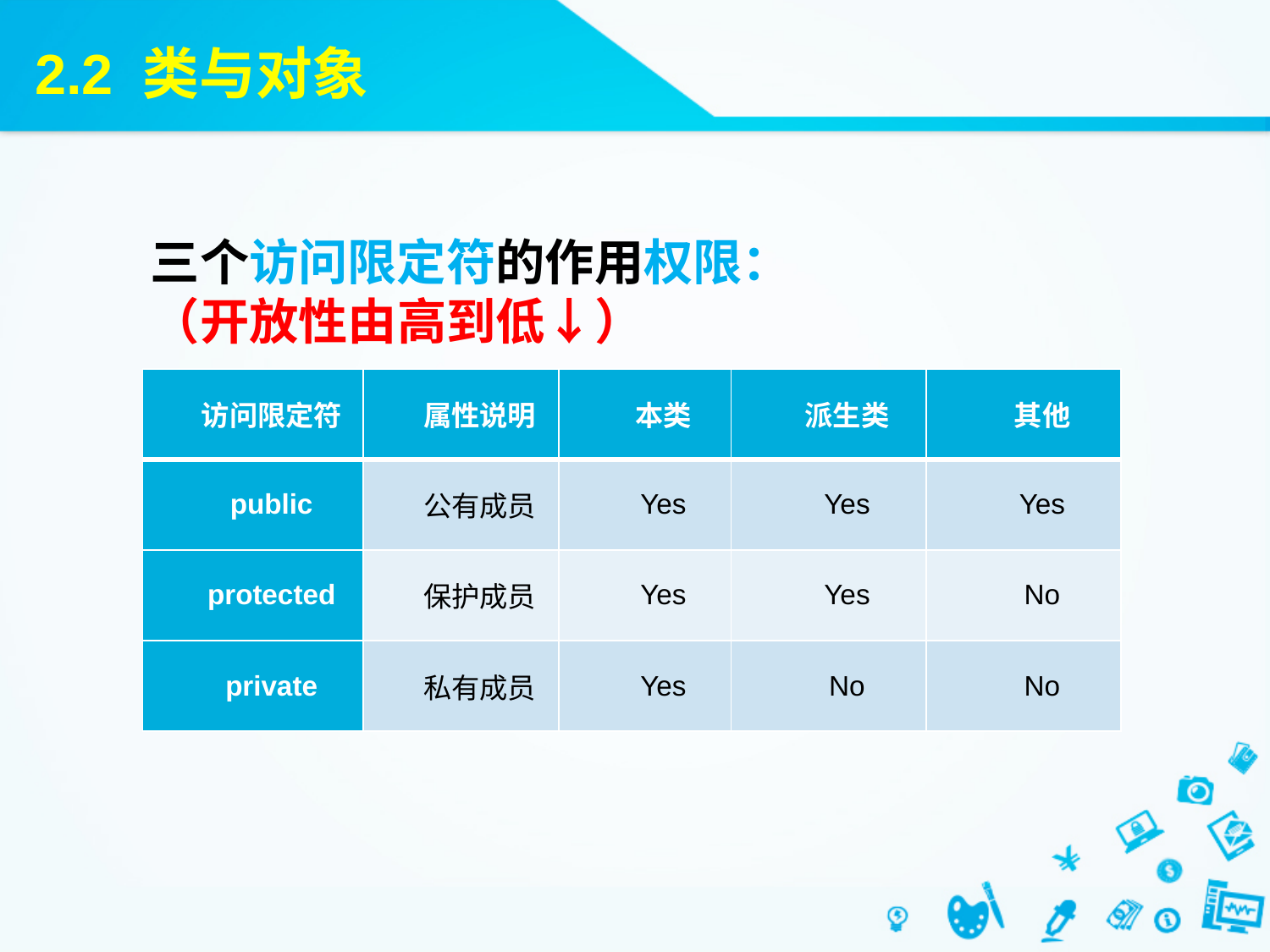

2.2 类与对象
三个访问限定符的作用权限：
（开放性由高到低↓）
| 访问限定符 | 属性说明 | 本类 | 派生类 | 其他 |
| --- | --- | --- | --- | --- |
| public | 公有成员 | Yes | Yes | Yes |
| protected | 保护成员 | Yes | Yes | No |
| private | 私有成员 | Yes | No | No |